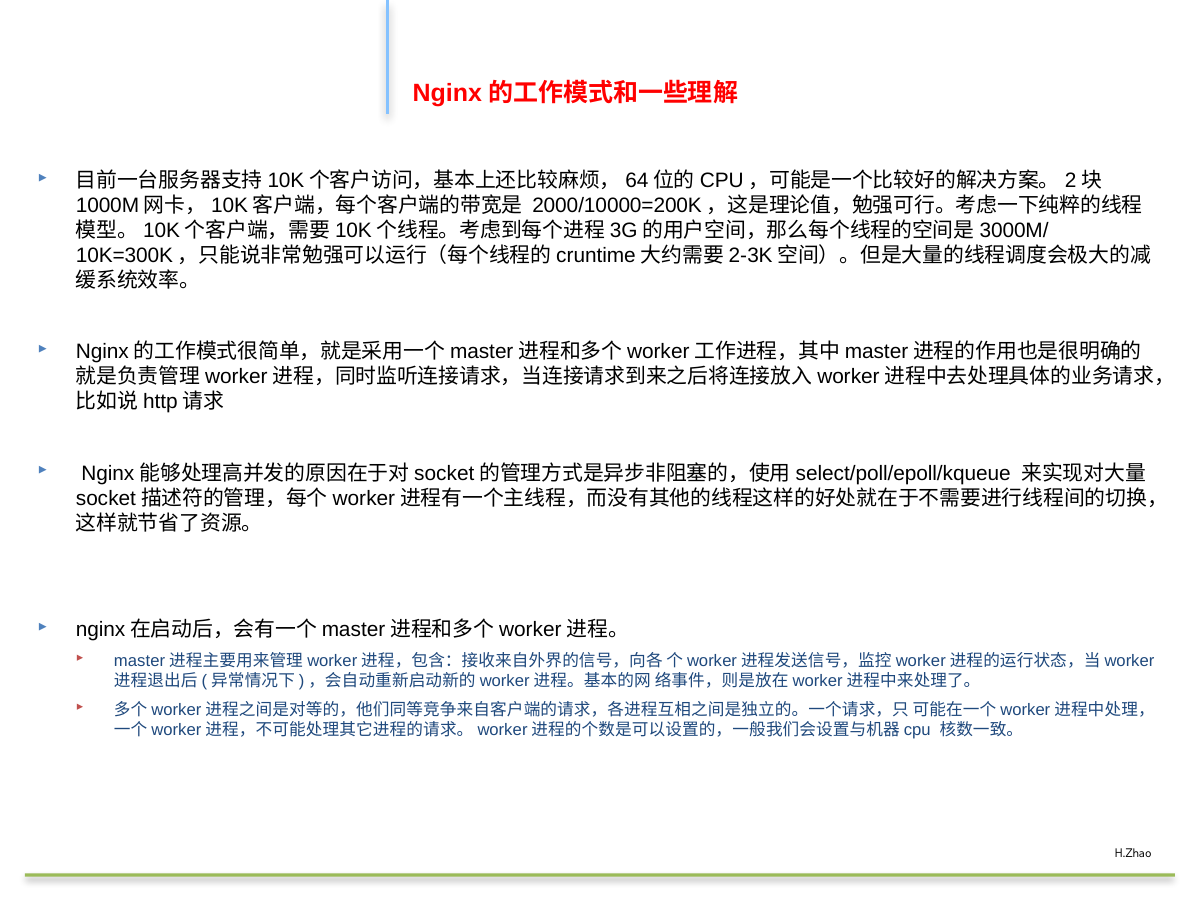

#
Nginx的工作模式和一些理解

目前一台服务器支持10K个客户访问，基本上还比较麻烦，64位的CPU，可能是一个比较好的解决方案。2块1000M网卡，10K客户端，每个客户端的带宽是 2000/10000=200K，这是理论值，勉强可行。考虑一下纯粹的线程模型。10K个客户端，需要10K个线程。考虑到每个进程3G的用户空间，那么每个线程的空间是3000M/10K=300K，只能说非常勉强可以运行（每个线程的cruntime大约需要2-3K空间）。但是大量的线程调度会极大的减缓系统效率。

Nginx的工作模式很简单，就是采用一个master进程和多个worker工作进程，其中master进程的作用也是很明确的就是负责管理worker进程，同时监听连接请求，当连接请求到来之后将连接放入worker进程中去处理具体的业务请求，比如说http请求

 Nginx能够处理高并发的原因在于对socket的管理方式是异步非阻塞的，使用select/poll/epoll/kqueue 来实现对大量socket描述符的管理，每个worker进程有一个主线程，而没有其他的线程这样的好处就在于不需要进行线程间的切换，这样就节省了资源。

nginx在启动后，会有一个master进程和多个worker进程。
master进程主要用来管理worker进程，包含：接收来自外界的信号，向各 个worker进程发送信号，监控worker进程的运行状态，当worker进程退出后(异常情况下)，会自动重新启动新的worker进程。基本的网 络事件，则是放在worker进程中来处理了。
多个worker进程之间是对等的，他们同等竞争来自客户端的请求，各进程互相之间是独立的。一个请求，只 可能在一个worker进程中处理，一个worker进程，不可能处理其它进程的请求。worker进程的个数是可以设置的，一般我们会设置与机器cpu 核数一致。